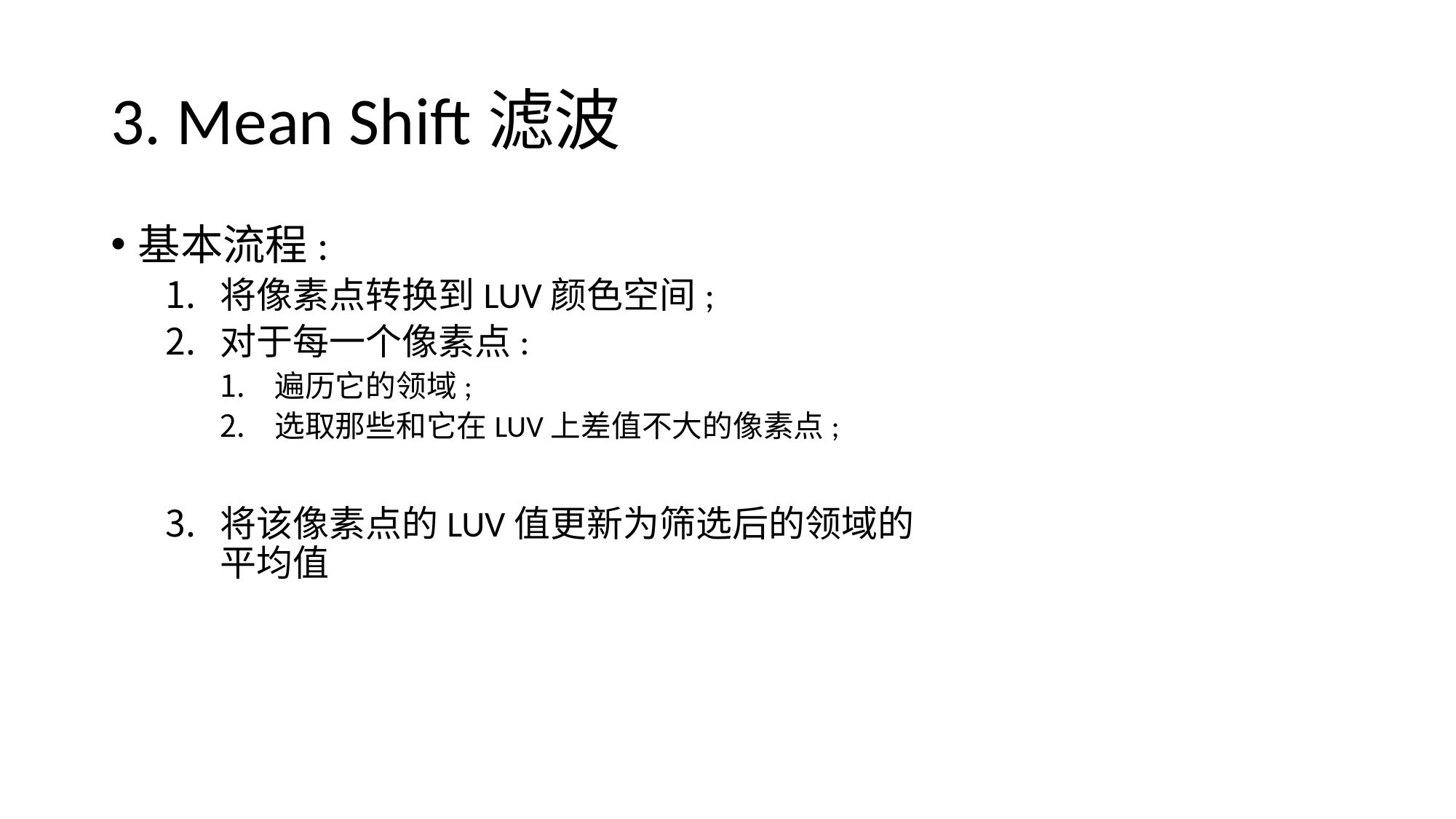

# 3. Mean Shift滤波
基本流程:
将像素点转换到LUV颜色空间;
对于每一个像素点:
遍历它的领域;
选取那些和它在LUV上差值不大的像素点;

将该像素点的LUV值更新为筛选后的领域的平均值